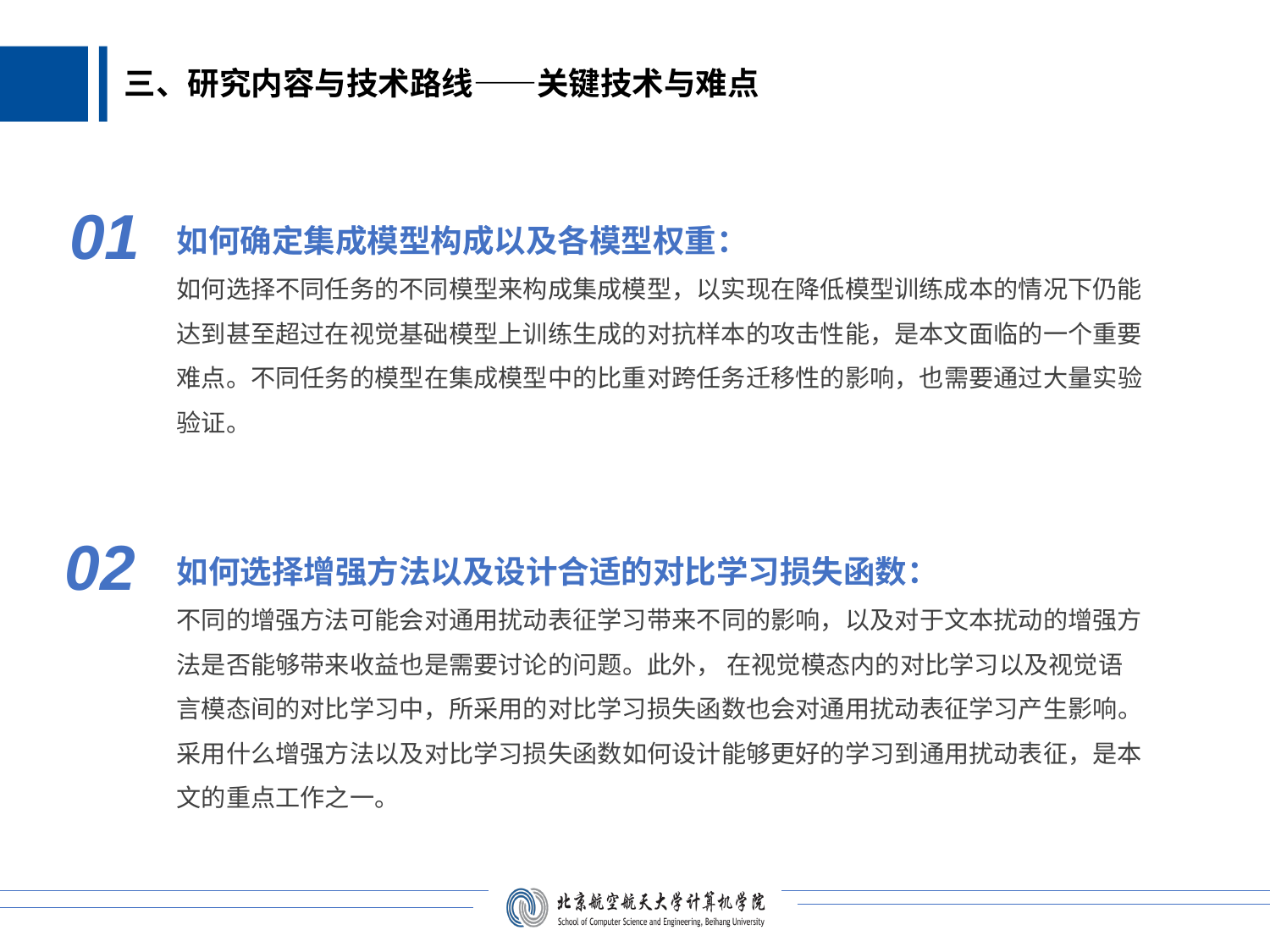

三、研究内容与技术路线——关键技术与难点
01
如何确定集成模型构成以及各模型权重：
如何选择不同任务的不同模型来构成集成模型，以实现在降低模型训练成本的情况下仍能达到甚至超过在视觉基础模型上训练生成的对抗样本的攻击性能，是本文面临的一个重要难点。不同任务的模型在集成模型中的比重对跨任务迁移性的影响，也需要通过大量实验验证。
02
如何选择增强方法以及设计合适的对比学习损失函数：
不同的增强方法可能会对通用扰动表征学习带来不同的影响，以及对于文本扰动的增强方法是否能够带来收益也是需要讨论的问题。此外， 在视觉模态内的对比学习以及视觉语言模态间的对比学习中，所采用的对比学习损失函数也会对通用扰动表征学习产生影响。 采用什么增强方法以及对比学习损失函数如何设计能够更好的学习到通用扰动表征，是本文的重点工作之一。